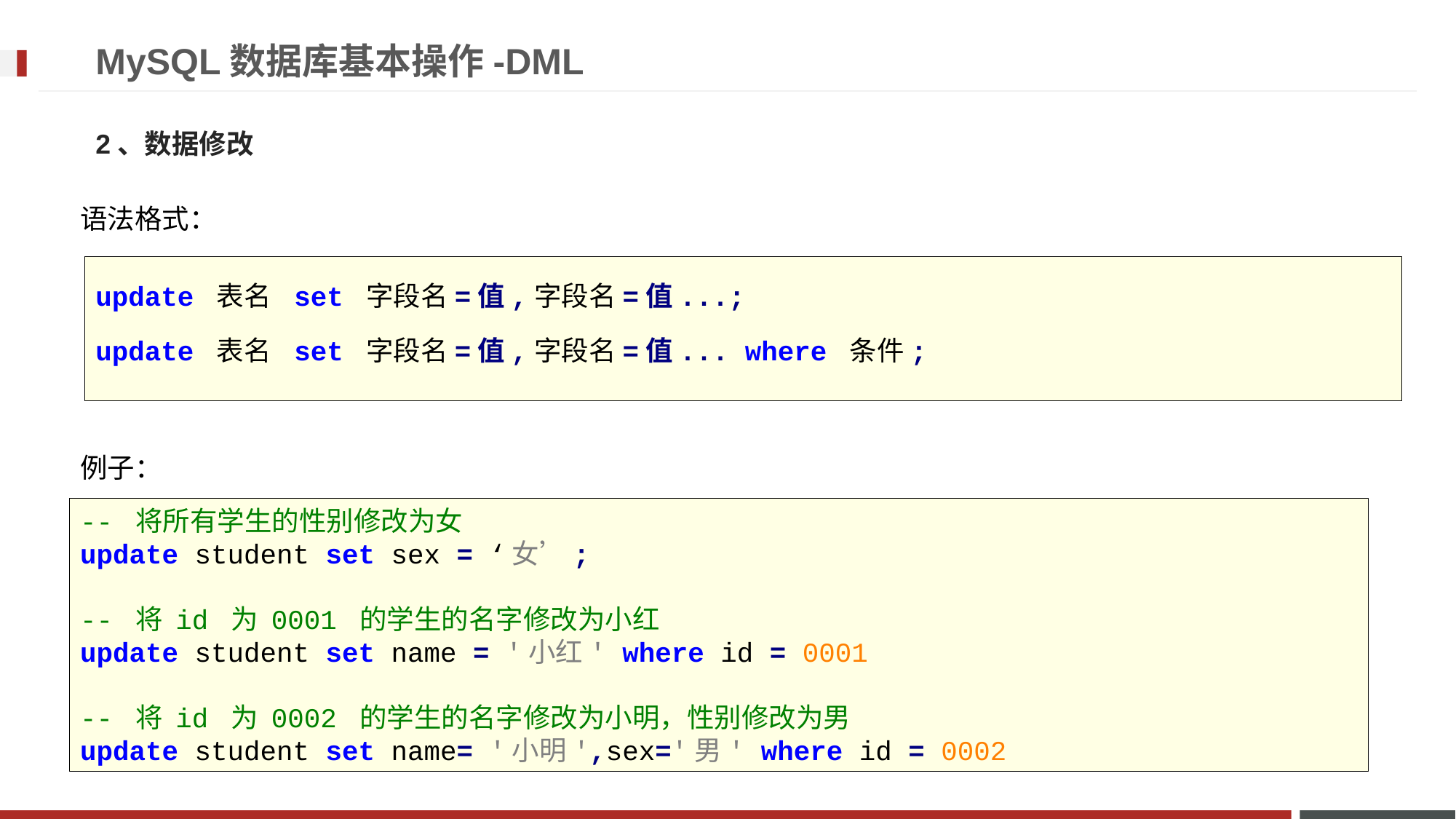

# MySQL数据库基本操作-DML
2、数据修改
语法格式：
update 表名 set 字段名=值,字段名=值...;
update 表名 set 字段名=值,字段名=值... where 条件;
例子：
-- 将所有学生的性别修改为女
update student set sex = ‘女’;

-- 将 id 为 0001 的学生的名字修改为小红
update student set name = '小红' where id = 0001

-- 将 id 为 0002 的学生的名字修改为小明，性别修改为男
update student set name= '小明',sex='男' where id = 0002